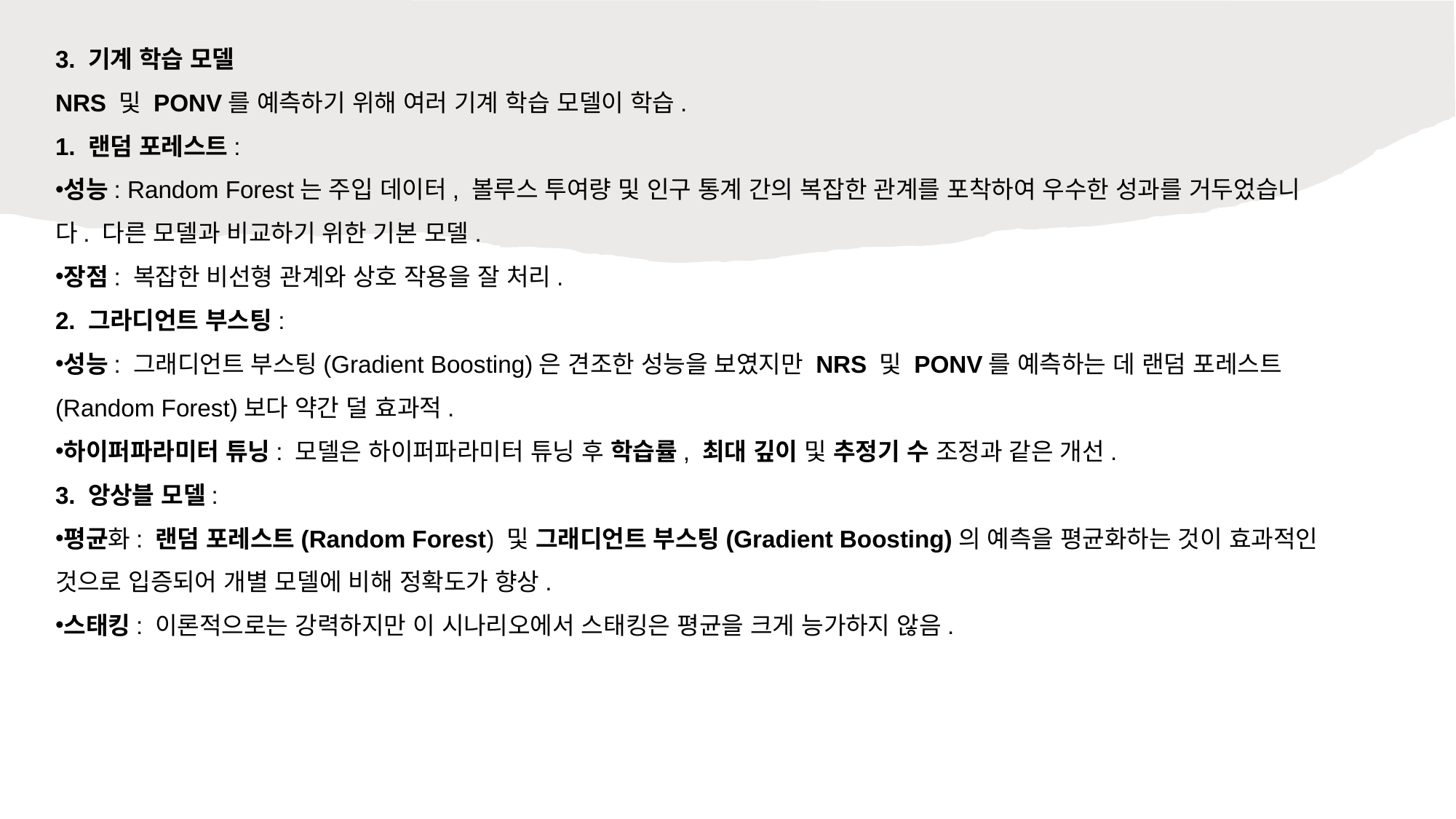

3. 기계 학습 모델
NRS 및 PONV를 예측하기 위해 여러 기계 학습 모델이 학습.
1. 랜덤 포레스트:
성능: Random Forest는 주입 데이터, 볼루스 투여량 및 인구 통계 간의 복잡한 관계를 포착하여 우수한 성과를 거두었습니다. 다른 모델과 비교하기 위한 기본 모델.
장점: 복잡한 비선형 관계와 상호 작용을 잘 처리.
2. 그라디언트 부스팅:
성능: 그래디언트 부스팅(Gradient Boosting)은 견조한 성능을 보였지만 NRS 및 PONV를 예측하는 데 랜덤 포레스트(Random Forest)보다 약간 덜 효과적.
하이퍼파라미터 튜닝: 모델은 하이퍼파라미터 튜닝 후 학습률, 최대 깊이 및 추정기 수 조정과 같은 개선.
3. 앙상블 모델:
평균화: 랜덤 포레스트(Random Forest) 및 그래디언트 부스팅(Gradient Boosting)의 예측을 평균화하는 것이 효과적인 것으로 입증되어 개별 모델에 비해 정확도가 향상.
스태킹: 이론적으로는 강력하지만 이 시나리오에서 스태킹은 평균을 크게 능가하지 않음.